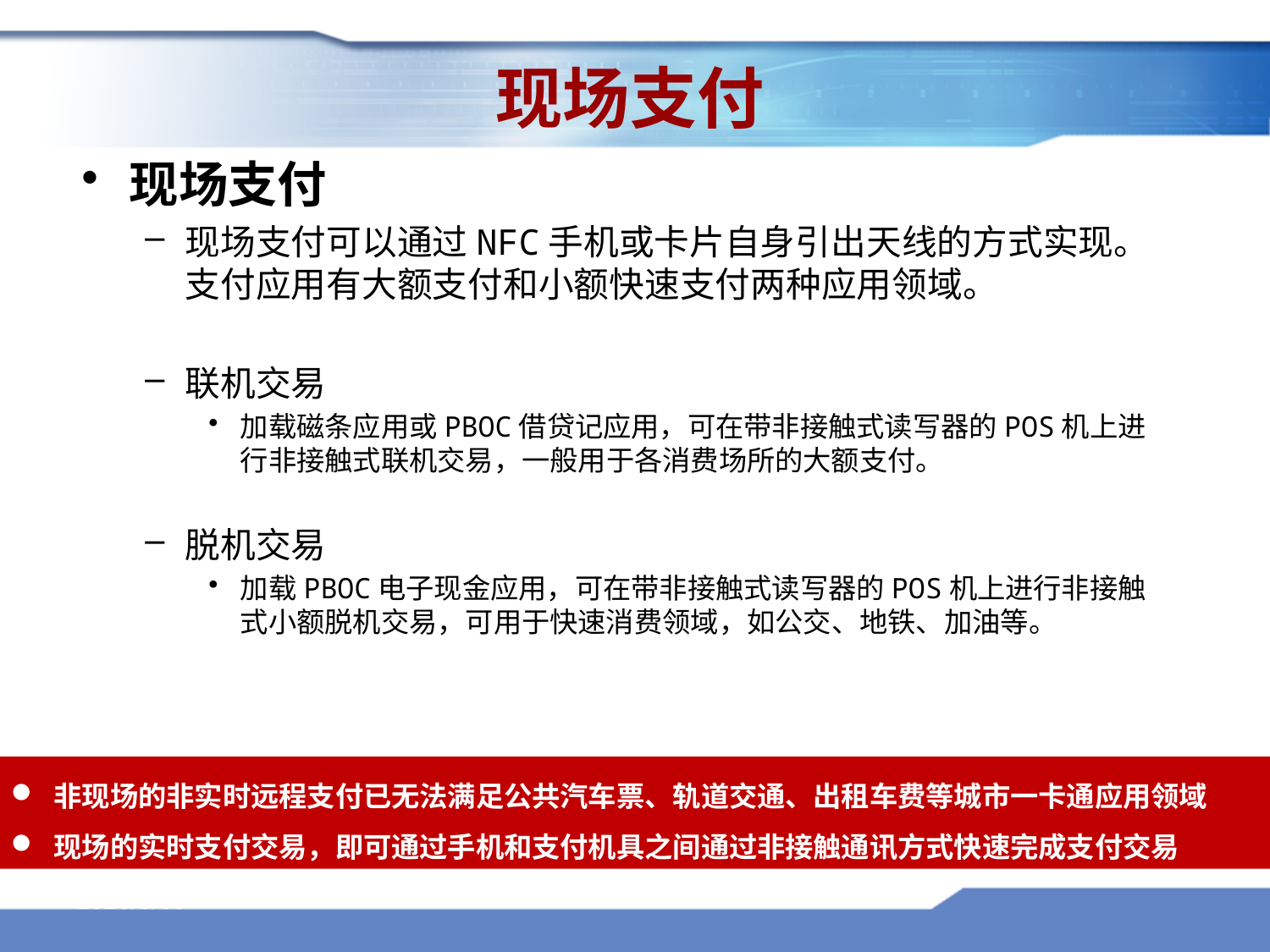

现场支付
现场支付
现场支付可以通过NFC手机或卡片自身引出天线的方式实现。支付应用有大额支付和小额快速支付两种应用领域。

联机交易
加载磁条应用或PBOC借贷记应用，可在带非接触式读写器的POS机上进行非接触式联机交易，一般用于各消费场所的大额支付。

脱机交易
加载PBOC电子现金应用，可在带非接触式读写器的POS机上进行非接触式小额脱机交易，可用于快速消费领域，如公交、地铁、加油等。
 非现场的非实时远程支付已无法满足公共汽车票、轨道交通、出租车费等城市一卡通应用领域
 现场的实时支付交易，即可通过手机和支付机具之间通过非接触通讯方式快速完成支付交易
2016/8/30